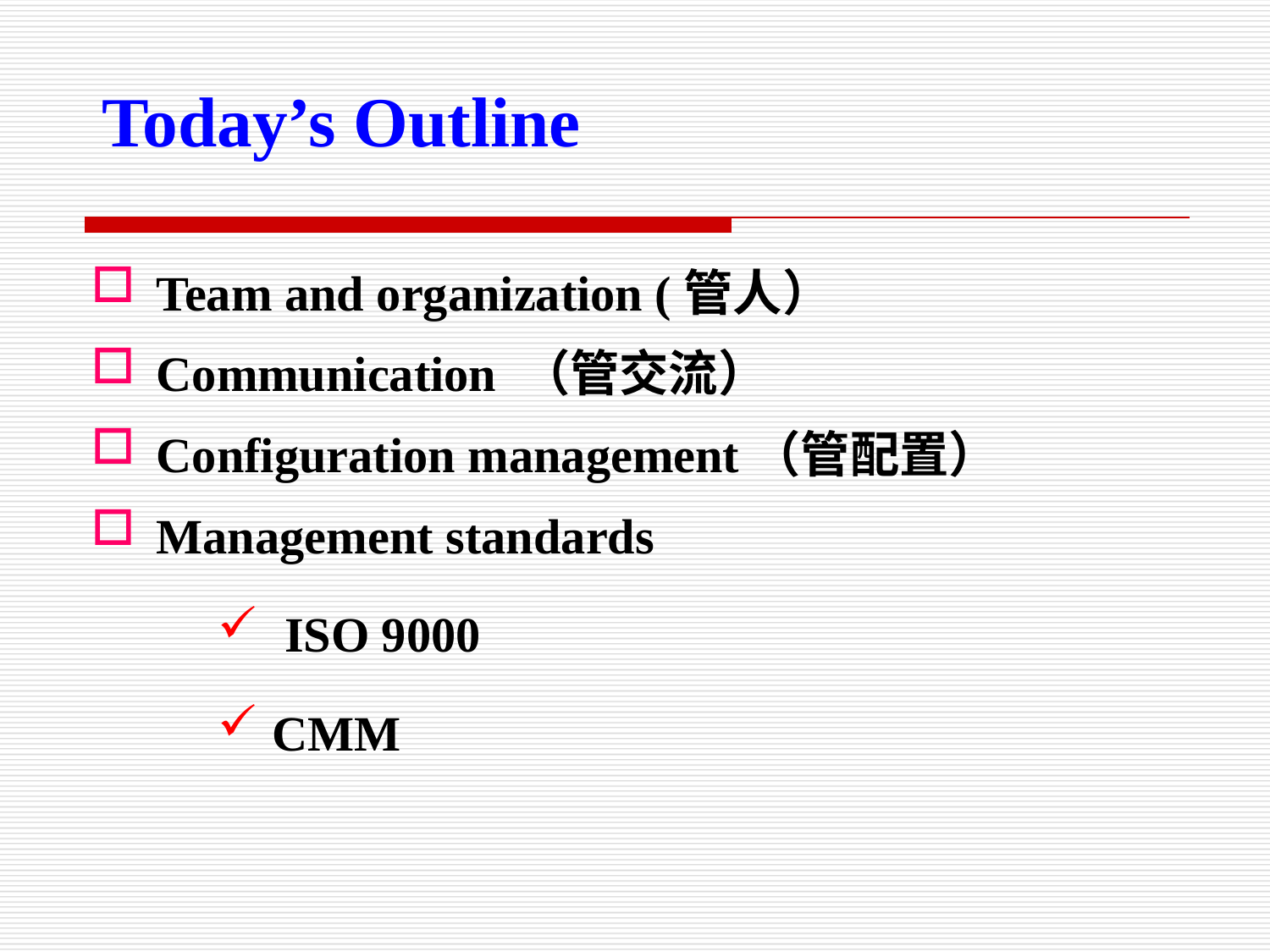

Today’s Outline
Team and organization (管人）
Communication （管交流）
Configuration management（管配置）
Management standards
 ISO 9000
CMM